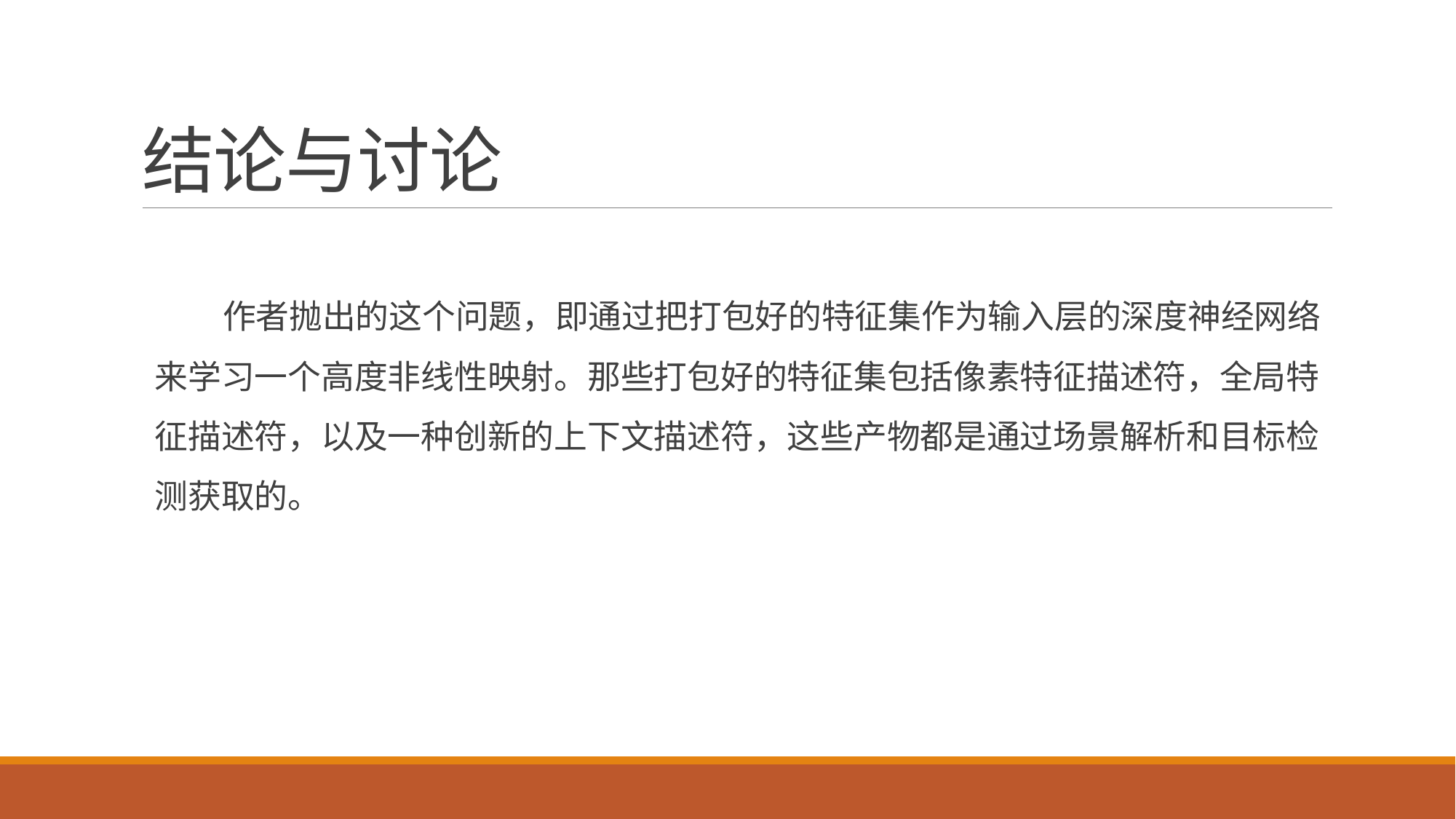

# 结论与讨论

        作者抛出的这个问题，即通过把打包好的特征集作为输入层的深度神经网络来学习一个高度非线性映射。那些打包好的特征集包括像素特征描述符，全局特征描述符，以及一种创新的上下文描述符，这些产物都是通过场景解析和目标检测获取的。